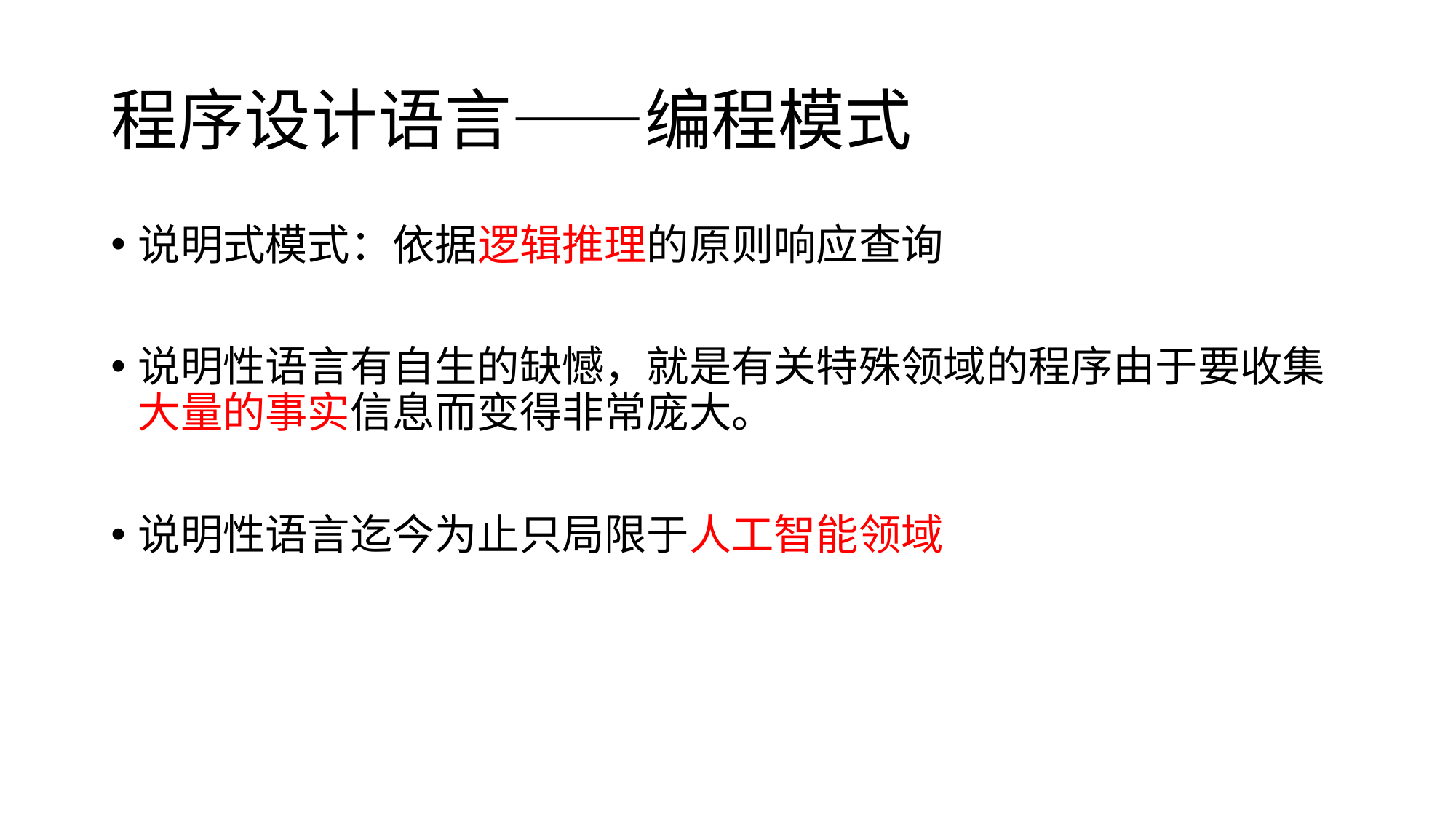

# 程序设计语言——编程模式
说明式模式：依据逻辑推理的原则响应查询

说明性语言有自生的缺憾，就是有关特殊领域的程序由于要收集大量的事实信息而变得非常庞大。

说明性语言迄今为止只局限于人工智能领域